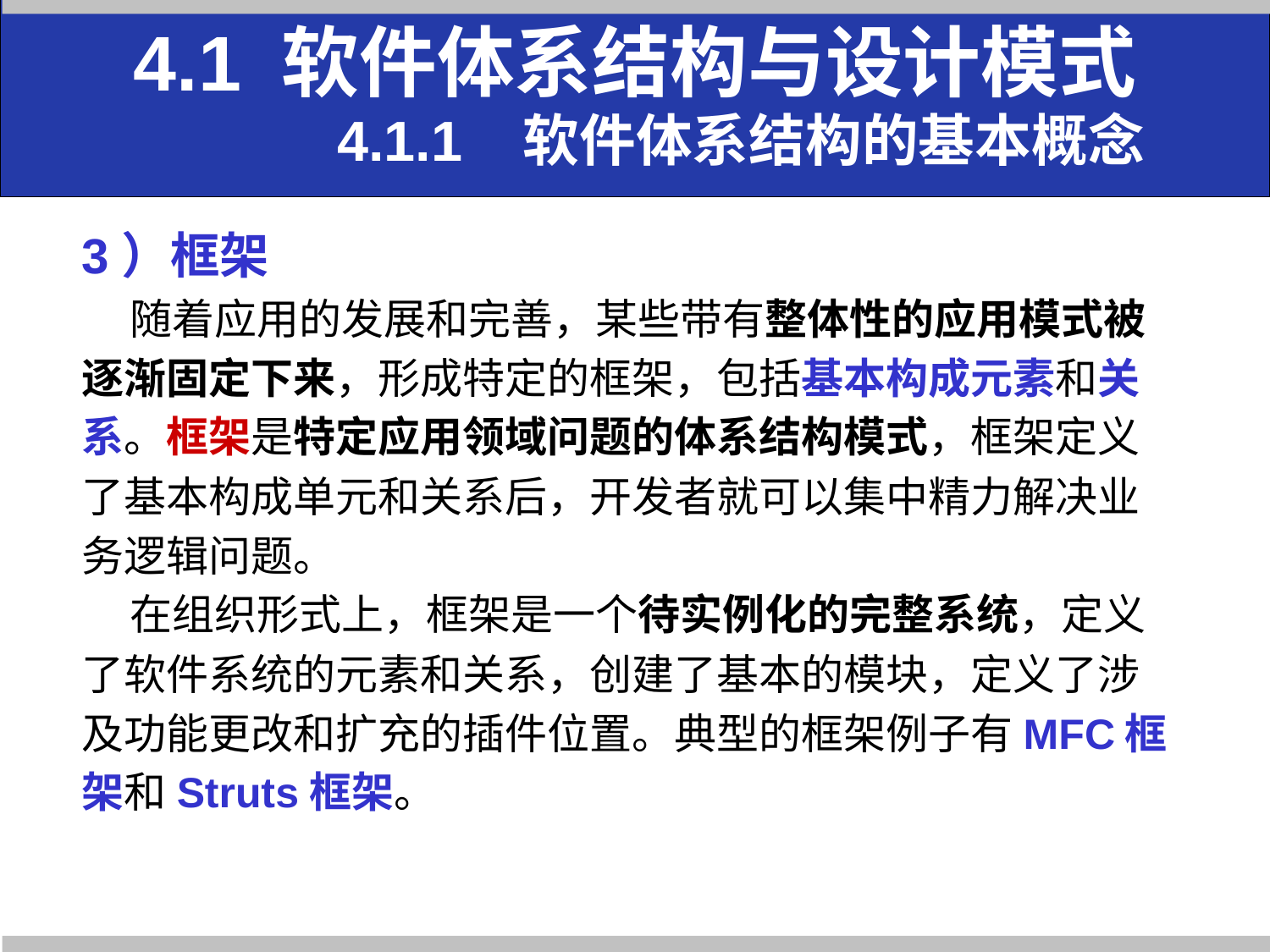

4.1 软件体系结构与设计模式
           4.1.1   软件体系结构的基本概念
3）框架
    随着应用的发展和完善，某些带有整体性的应用模式被
逐渐固定下来，形成特定的框架，包括基本构成元素和关
系。框架是特定应用领域问题的体系结构模式，框架定义
了基本构成单元和关系后，开发者就可以集中精力解决业
务逻辑问题。
    在组织形式上，框架是一个待实例化的完整系统，定义
了软件系统的元素和关系，创建了基本的模块，定义了涉
及功能更改和扩充的插件位置。典型的框架例子有MFC框
架和Struts框架。
392